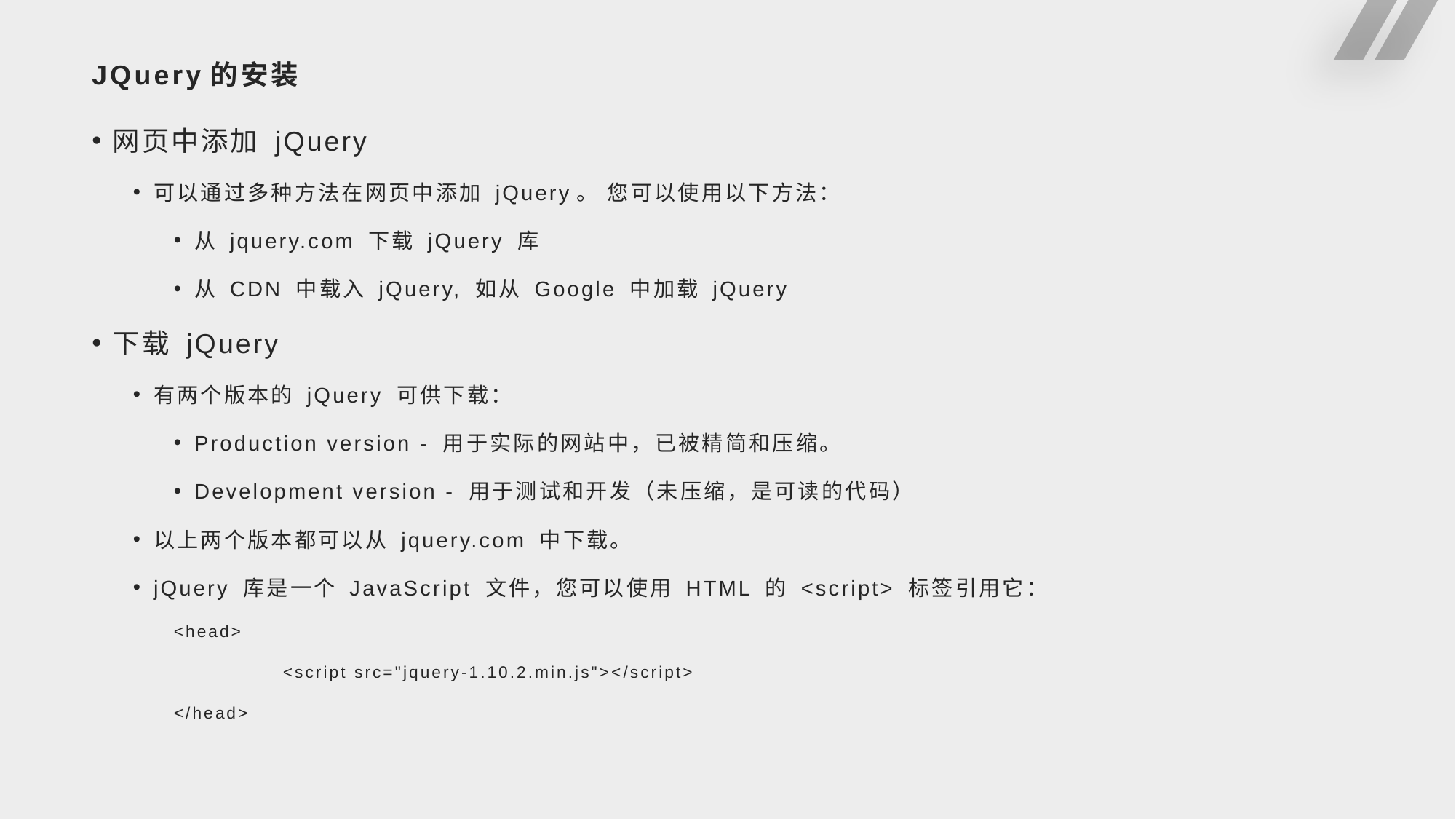

# JQuery的安装
网页中添加 jQuery
可以通过多种方法在网页中添加 jQuery。 您可以使用以下方法：
从 jquery.com 下载 jQuery 库
从 CDN 中载入 jQuery, 如从 Google 中加载 jQuery
下载 jQuery
有两个版本的 jQuery 可供下载：
Production version - 用于实际的网站中，已被精简和压缩。
Development version - 用于测试和开发（未压缩，是可读的代码）
以上两个版本都可以从 jquery.com 中下载。
jQuery 库是一个 JavaScript 文件，您可以使用 HTML 的 <script> 标签引用它：
<head>
	<script src="jquery-1.10.2.min.js"></script>
</head>